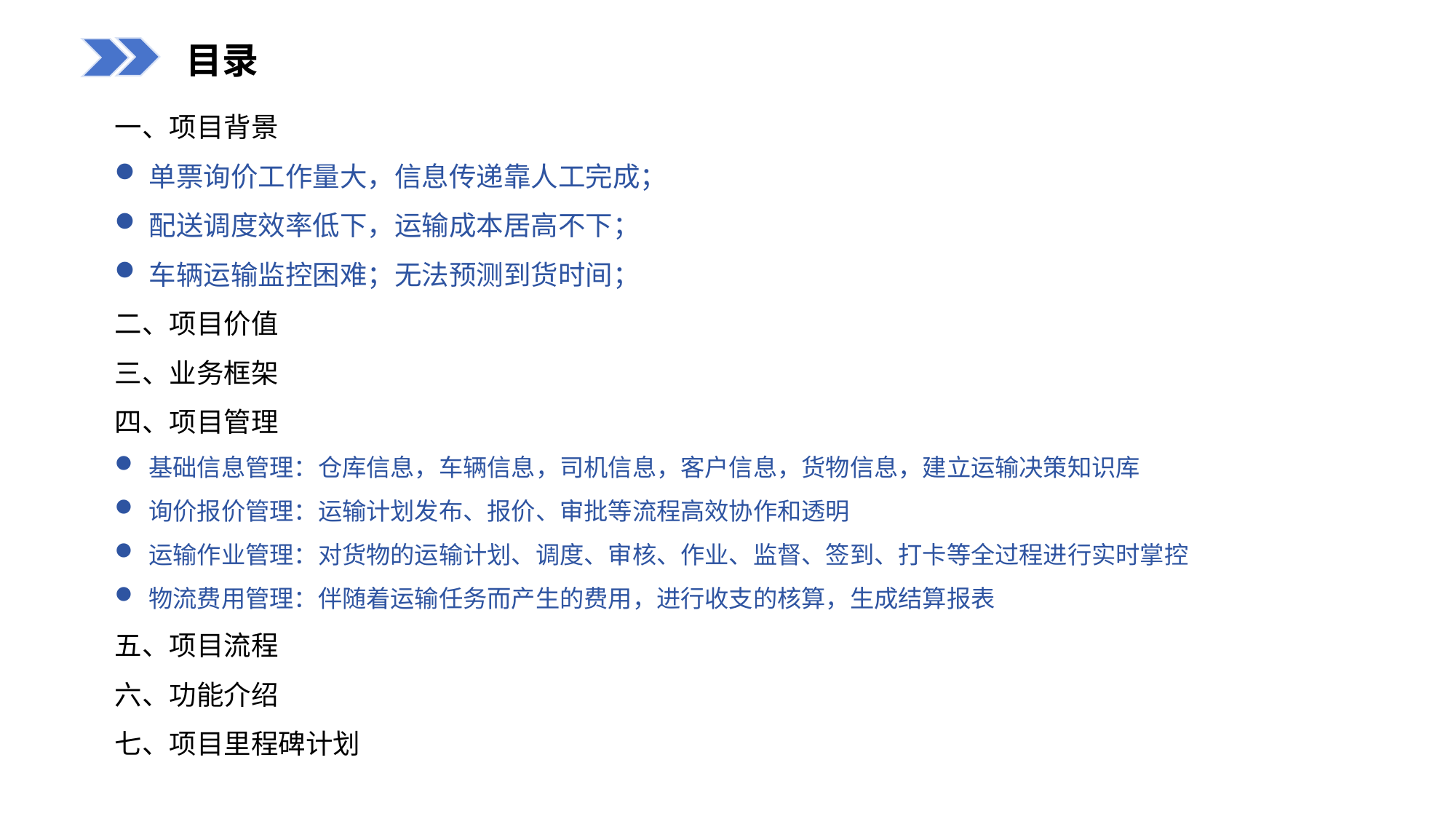

目录

一、项目背景
单票询价工作量大，信息传递靠人工完成；
配送调度效率低下，运输成本居高不下；
车辆运输监控困难；无法预测到货时间；
二、项目价值
三、业务框架
四、项目管理
基础信息管理：仓库信息，车辆信息，司机信息，客户信息，货物信息，建立运输决策知识库
询价报价管理：运输计划发布、报价、审批等流程高效协作和透明
运输作业管理：对货物的运输计划、调度、审核、作业、监督、签到、打卡等全过程进行实时掌控
物流费用管理：伴随着运输任务而产生的费用，进行收支的核算，生成结算报表
五、项目流程
六、功能介绍
七、项目里程碑计划